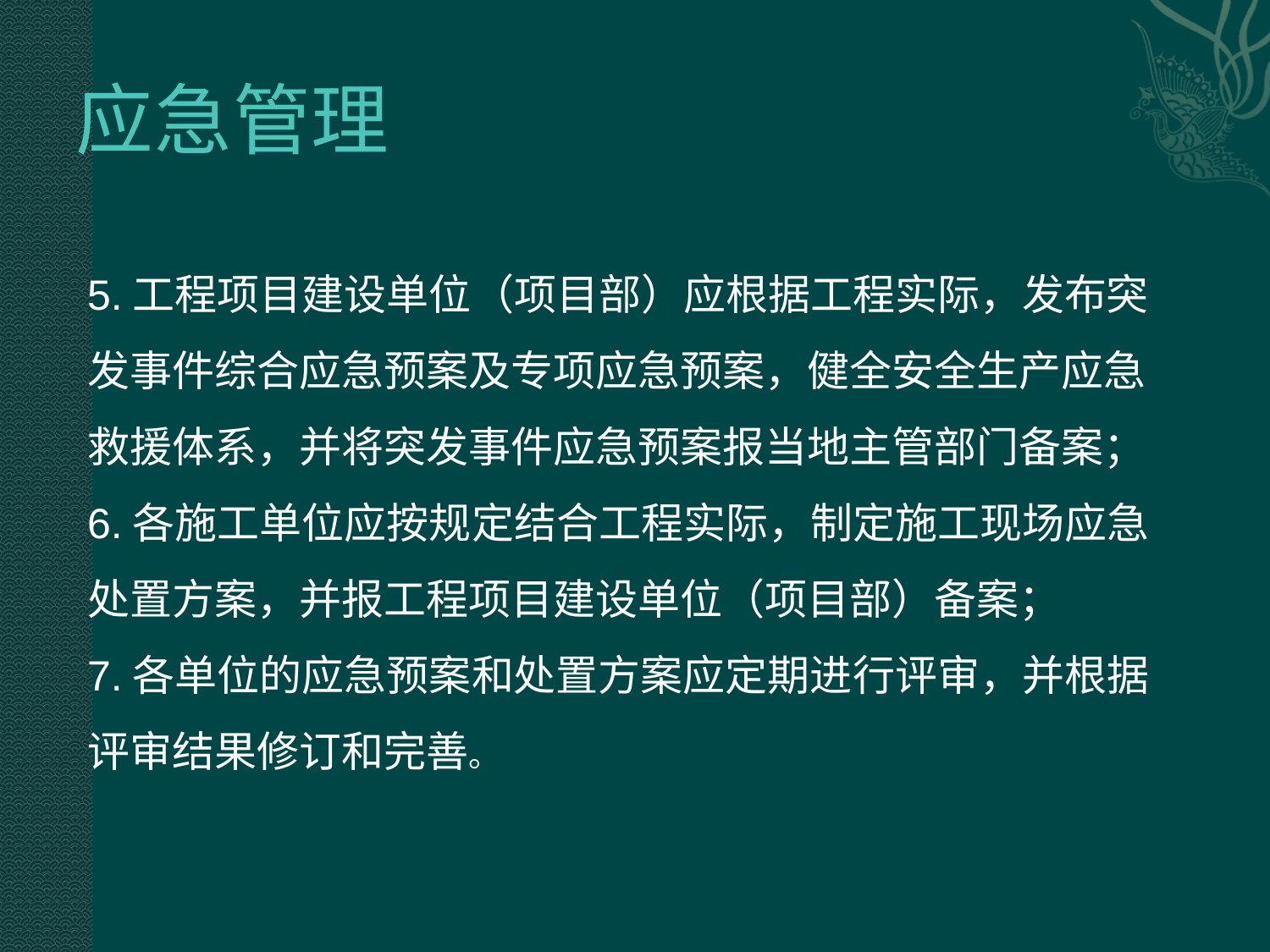

# 应急管理
5.工程项目建设单位（项目部）应根据工程实际，发布突发事件综合应急预案及专项应急预案，健全安全生产应急救援体系，并将突发事件应急预案报当地主管部门备案；
6.各施工单位应按规定结合工程实际，制定施工现场应急处置方案，并报工程项目建设单位（项目部）备案；
7.各单位的应急预案和处置方案应定期进行评审，并根据评审结果修订和完善。